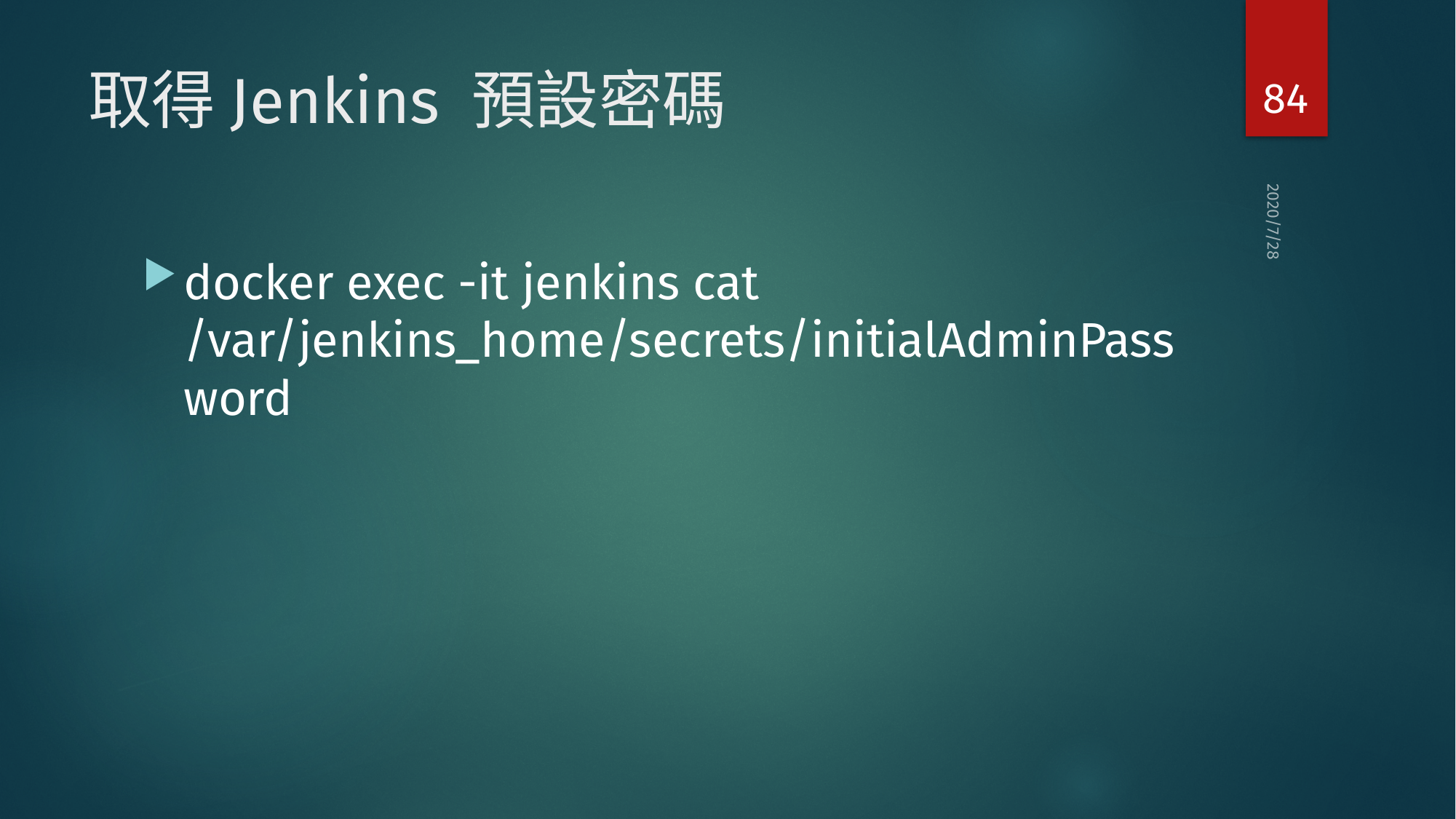

84
# 取得Jenkins 預設密碼
2020/7/28
docker exec -it jenkins cat /var/jenkins_home/secrets/initialAdminPassword